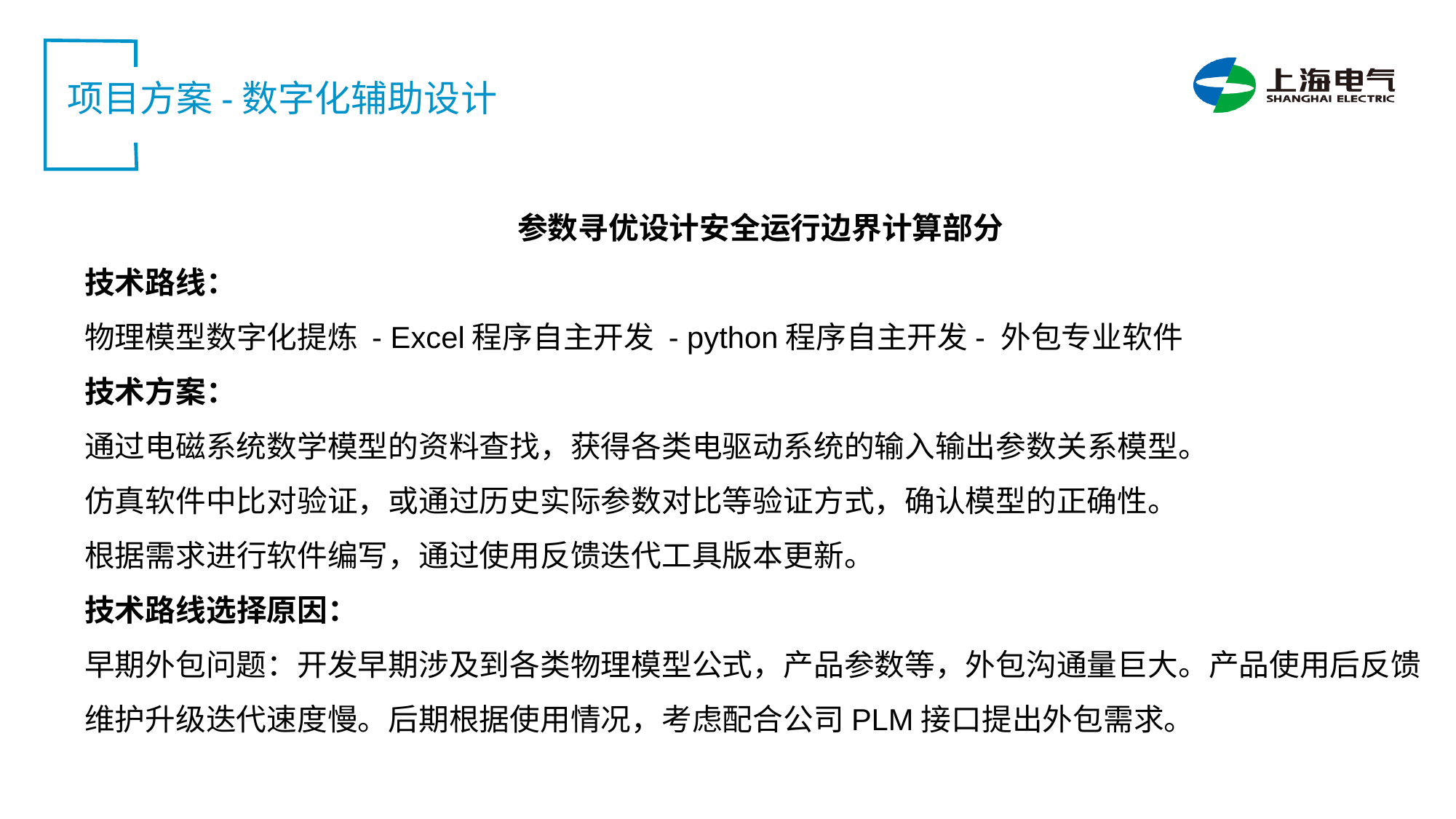

项目方案-数字化辅助设计
参数寻优设计安全运行边界计算部分
技术路线：
物理模型数字化提炼 - Excel程序自主开发 - python程序自主开发- 外包专业软件
技术方案：
通过电磁系统数学模型的资料查找，获得各类电驱动系统的输入输出参数关系模型。
仿真软件中比对验证，或通过历史实际参数对比等验证方式，确认模型的正确性。
根据需求进行软件编写，通过使用反馈迭代工具版本更新。
技术路线选择原因：
早期外包问题：开发早期涉及到各类物理模型公式，产品参数等，外包沟通量巨大。产品使用后反馈维护升级迭代速度慢。后期根据使用情况，考虑配合公司PLM接口提出外包需求。